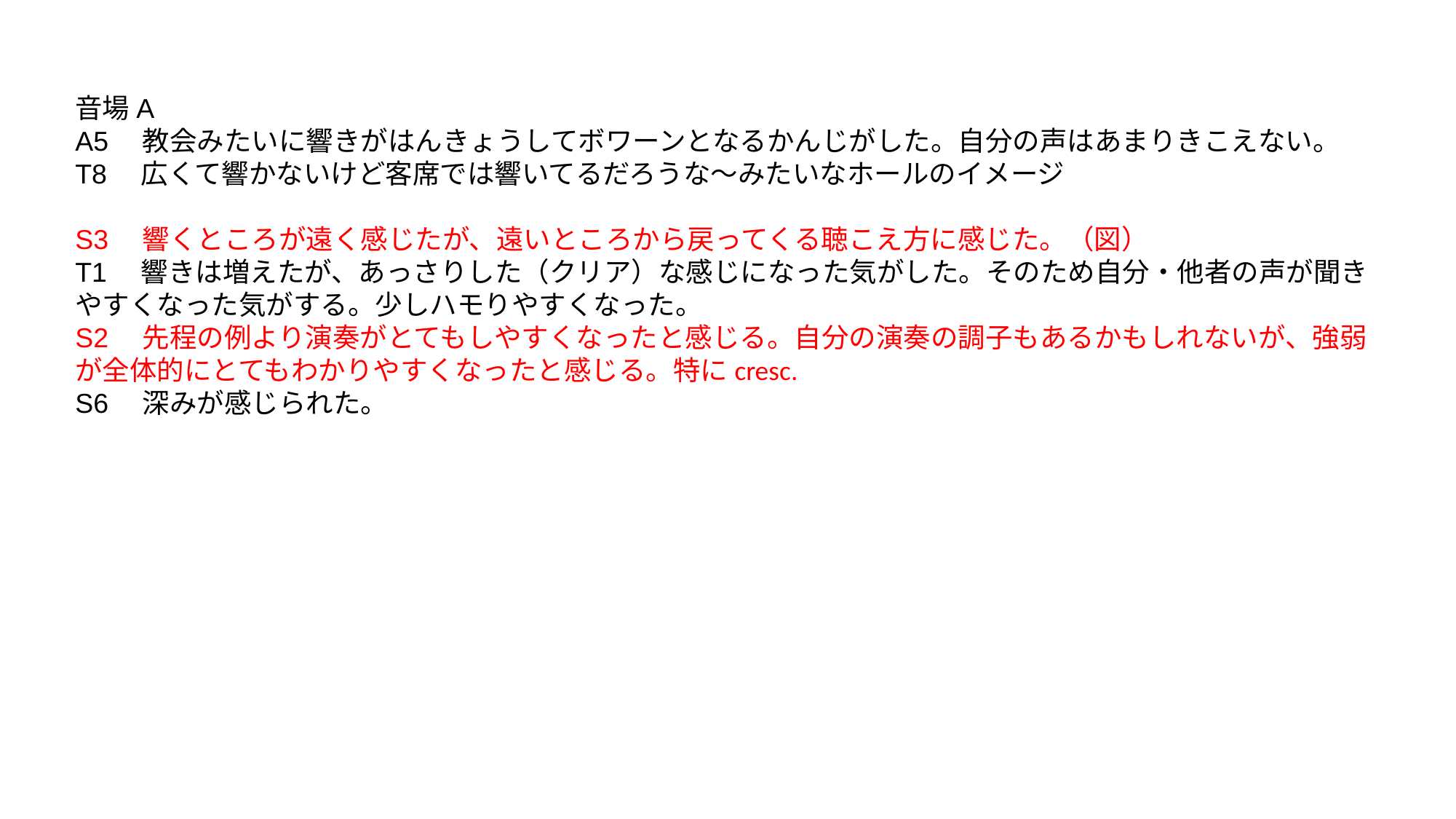

音場A
A5　教会みたいに響きがはんきょうしてボワーンとなるかんじがした。自分の声はあまりきこえない。
T8　広くて響かないけど客席では響いてるだろうな～みたいなホールのイメージ

S3　響くところが遠く感じたが、遠いところから戻ってくる聴こえ方に感じた。（図）
T1　響きは増えたが、あっさりした（クリア）な感じになった気がした。そのため自分・他者の声が聞きやすくなった気がする。少しハモりやすくなった。
S2　先程の例より演奏がとてもしやすくなったと感じる。自分の演奏の調子もあるかもしれないが、強弱が全体的にとてもわかりやすくなったと感じる。特にcresc.
S6　深みが感じられた。